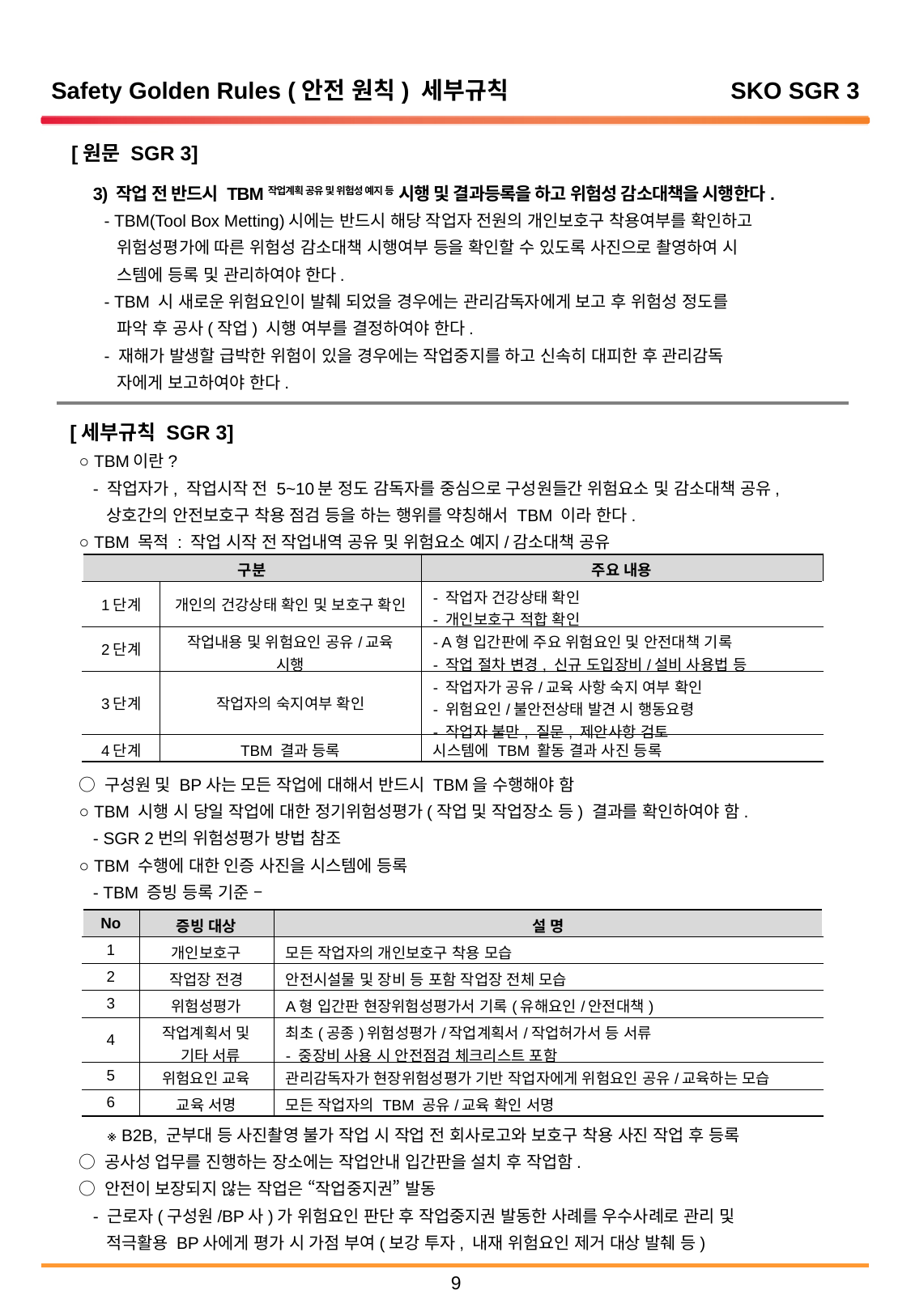

Safety Golden Rules (안전 원칙) 세부규칙
SKO SGR 3
[원문 SGR 3]
     3) 작업 전 반드시 TBM작업계획 공유 및 위험성 예지 등 시행 및 결과등록을 하고 위험성 감소대책을 시행한다.
       - TBM(Tool Box Metting)시에는 반드시 해당 작업자 전원의 개인보호구 착용여부를 확인하고
         위험성평가에 따른 위험성 감소대책 시행여부 등을 확인할 수 있도록 사진으로 촬영하여 시
         스템에 등록 및 관리하여야 한다.
       - TBM 시 새로운 위험요인이 발췌 되었을 경우에는 관리감독자에게 보고 후 위험성 정도를
         파악 후 공사(작업) 시행 여부를 결정하여야 한다.
       - 재해가 발생할 급박한 위험이 있을 경우에는 작업중지를 하고 신속히 대피한 후 관리감독
         자에게 보고하여야 한다.
[세부규칙 SGR 3]
  ○ TBM이란?
     - 작업자가, 작업시작 전 5~10분 정도 감독자를 중심으로 구성원들간 위험요소 및 감소대책 공유,
       상호간의 안전보호구 착용 점검 등을 하는 행위를 약칭해서 TBM 이라 한다.
  ○ TBM 목적 : 작업 시작 전 작업내역 공유 및 위험요소 예지/감소대책 공유

  ○ 구성원 및 BP사는 모든 작업에 대해서 반드시 TBM을 수행해야 함
  ○ TBM 시행 시 당일 작업에 대한 정기위험성평가(작업 및 작업장소 등) 결과를 확인하여야 함.
     - SGR 2번의 위험성평가 방법 참조
  ○ TBM 수행에 대한 인증 사진을 시스템에 등록
     - TBM 증빙 등록 기준 –

        ※ B2B, 군부대 등 사진촬영 불가 작업 시 작업 전 회사로고와 보호구 착용 사진 작업 후 등록
  ○ 공사성 업무를 진행하는 장소에는 작업안내 입간판을 설치 후 작업함.
  ○ 안전이 보장되지 않는 작업은 “작업중지권” 발동
     - 근로자(구성원/BP사)가 위험요인 판단 후 작업중지권 발동한 사례를 우수사례로 관리 및
       적극활용 BP사에게 평가 시 가점 부여(보강 투자, 내재 위험요인 제거 대상 발췌 등)

| 구분 |  | 주요 내용 |
| --- | --- | --- |
| 1단계 | 개인의 건강상태 확인 및 보호구 확인 | - 작업자 건강상태 확인 - 개인보호구 적합 확인 |
| 2단계 | 작업내용 및 위험요인 공유/교육 시행 | - A형 입간판에 주요 위험요인 및 안전대책 기록 - 작업 절차 변경, 신규 도입장비/설비 사용법 등 |
| 3단계 | 작업자의 숙지여부 확인 | - 작업자가 공유/교육 사항 숙지 여부 확인 - 위험요인/불안전상태 발견 시 행동요령 - 작업자 불만, 질문, 제안사항 검토 |
| 4단계 | TBM 결과 등록 | 시스템에 TBM 활동 결과 사진 등록 |
| No | 증빙 대상 | 설 명 |
| --- | --- | --- |
| 1 | 개인보호구 | 모든 작업자의 개인보호구 착용 모습 |
| 2 | 작업장 전경 | 안전시설물 및 장비 등 포함 작업장 전체 모습 |
| 3 | 위험성평가 | A형 입간판 현장위험성평가서 기록(유해요인/안전대책) |
| 4 | 작업계획서 및 기타 서류 | 최초(공종)위험성평가/작업계획서/작업허가서 등 서류 - 중장비 사용 시 안전점검 체크리스트 포함 |
| 5 | 위험요인 교육 | 관리감독자가 현장위험성평가 기반 작업자에게 위험요인 공유/교육하는 모습 |
| 6 | 교육 서명 | 모든 작업자의 TBM 공유/교육 확인 서명 |
9